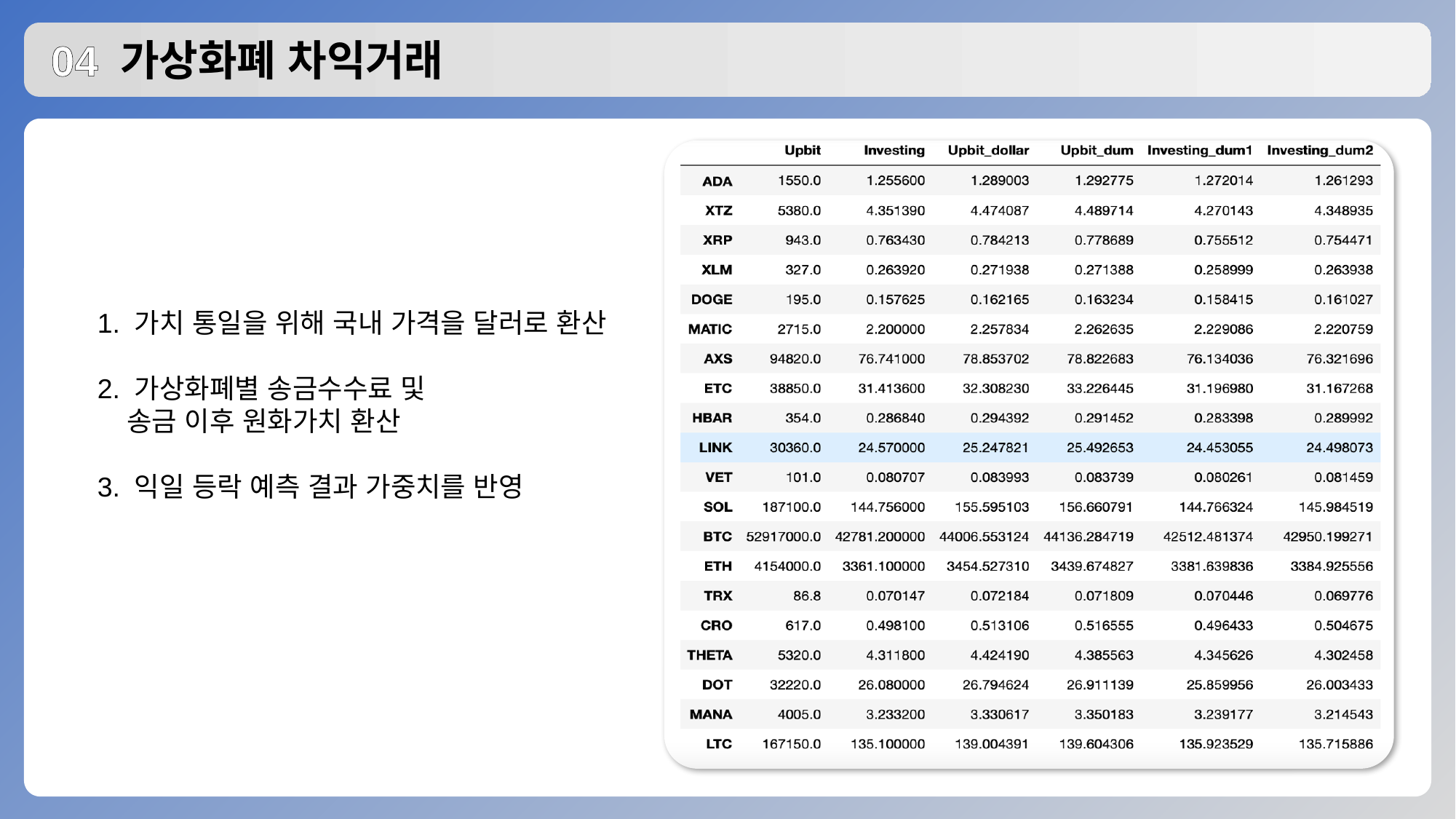

# 04 가상화폐 차익거래

1. 가치 통일을 위해 국내 가격을 달러로 환산

2. 가상화폐별 송금수수료 및
   송금 이후 원화가치 환산

3. 익일 등락 예측 결과 가중치를 반영